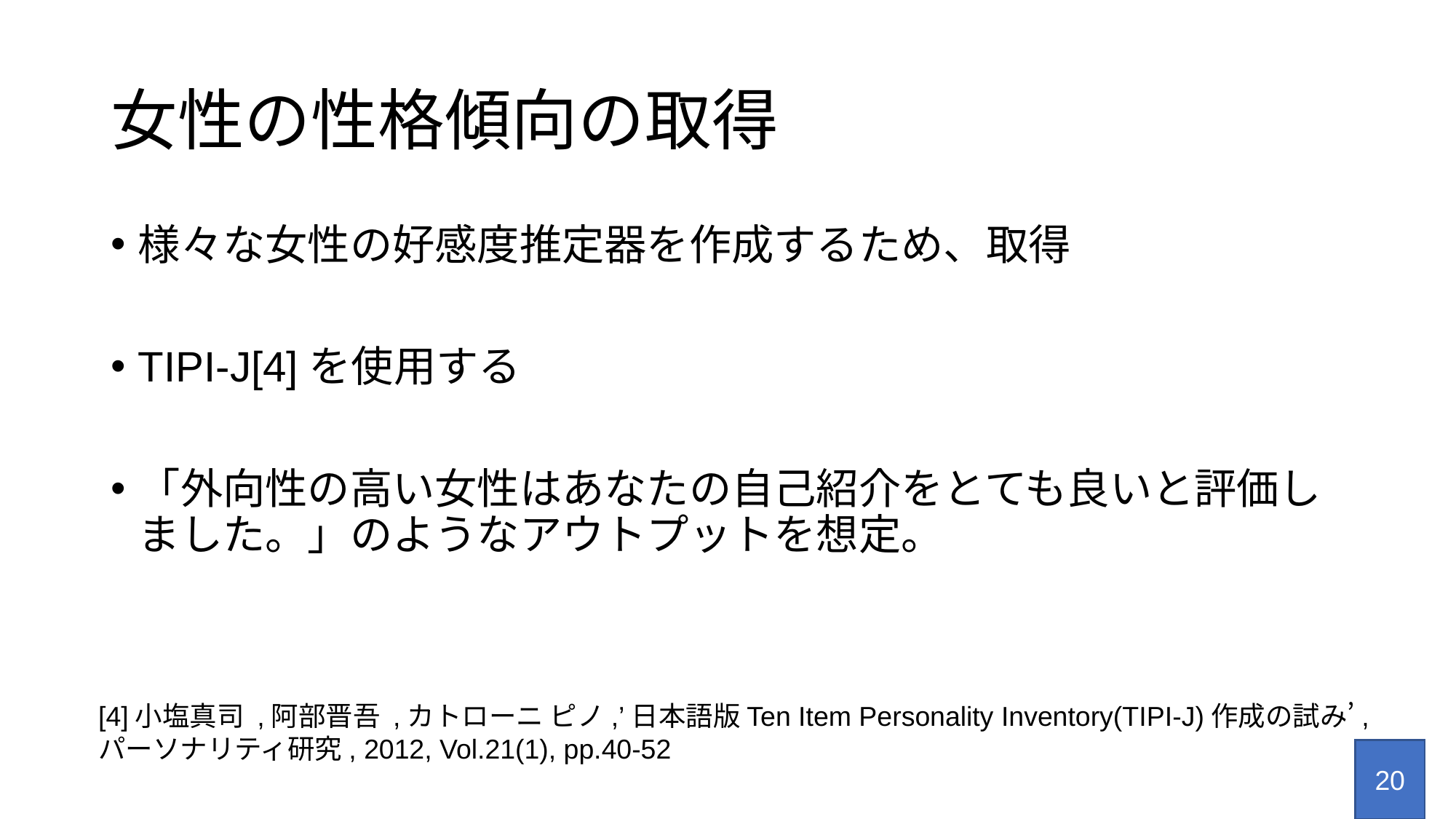

# 女性の性格傾向の取得
様々な女性の好感度推定器を作成するため、取得

TIPI-J[4]を使用する

「外向性の高い女性はあなたの自己紹介をとても良いと評価しました。」のようなアウトプットを想定。

[4]小塩真司 ,阿部晋吾 ,カトローニ ピノ,’日本語版Ten Item Personality Inventory(TIPI-J)作成の試み’,
パーソナリティ研究, 2012, Vol.21(1), pp.40-52
20